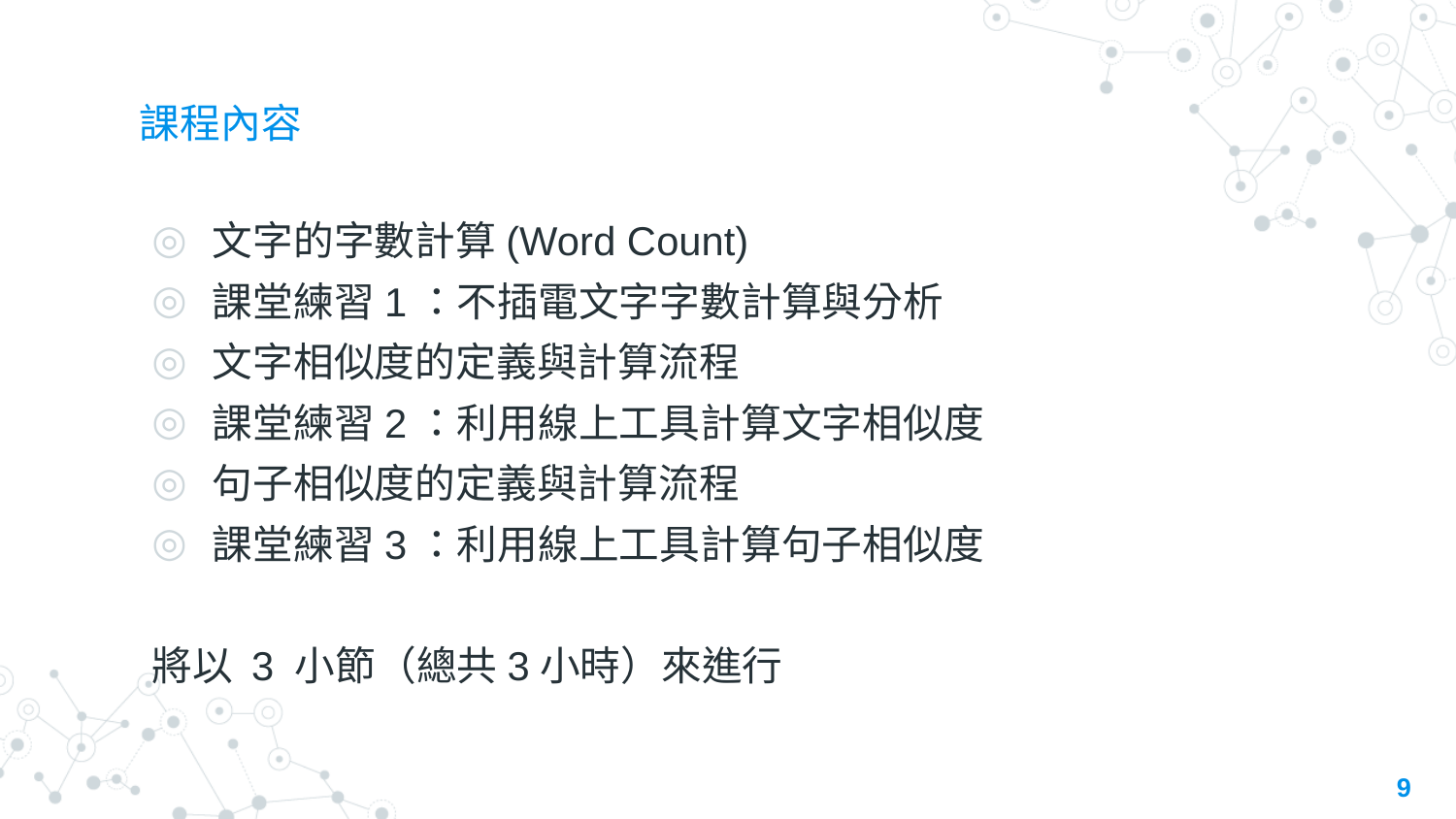

# 課程內容
文字的字數計算(Word Count)
課堂練習1：不插電文字字數計算與分析
文字相似度的定義與計算流程
課堂練習2：利用線上工具計算文字相似度
句子相似度的定義與計算流程
課堂練習3：利用線上工具計算句子相似度

將以 3 小節（總共3小時）來進行
9